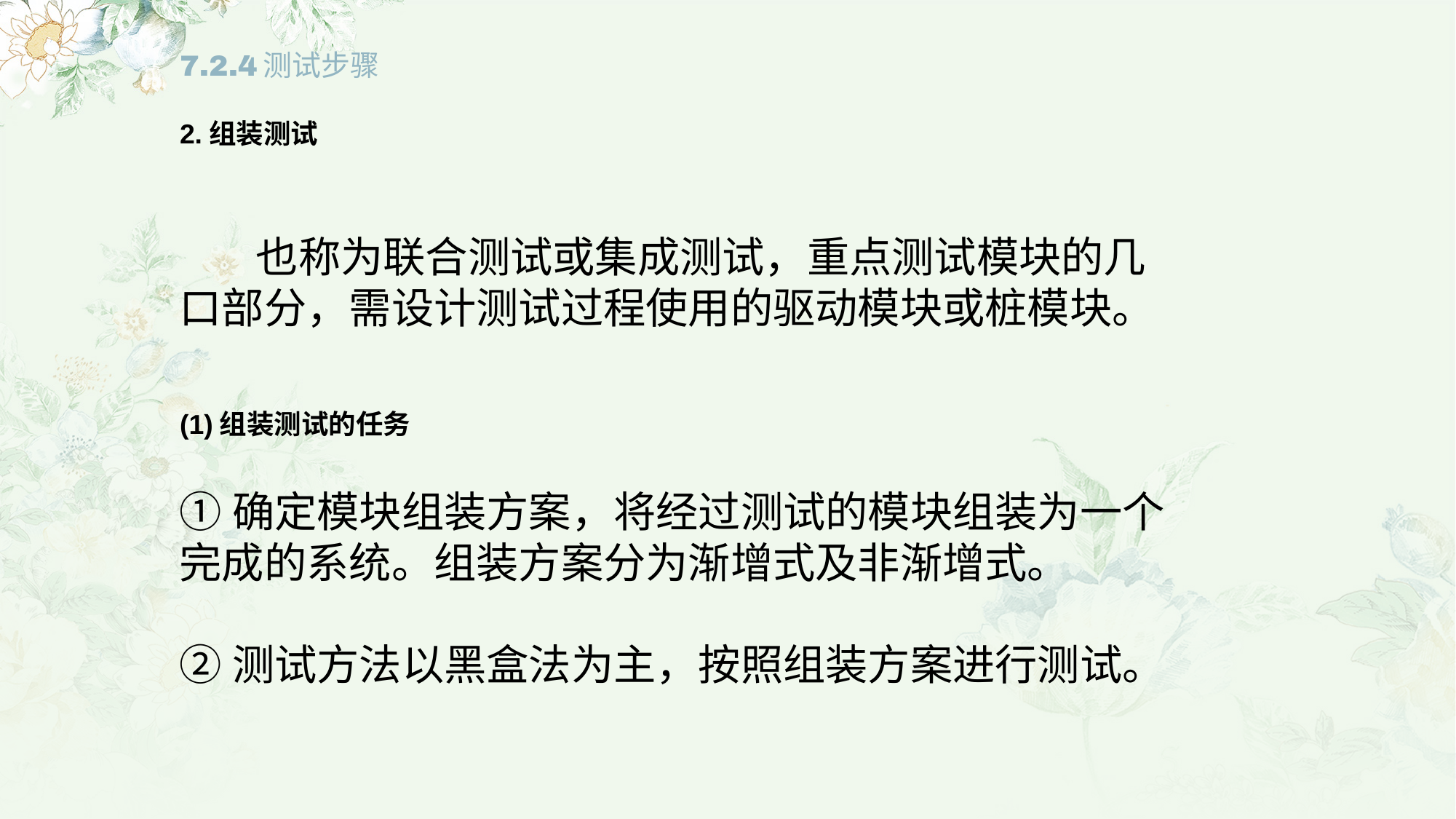

# 7.2.4测试步骤
2.组装测试
       也称为联合测试或集成测试，重点测试模块的几口部分，需设计测试过程使用的驱动模块或桩模块。

①确定模块组装方案，将经过测试的模块组装为一个完成的系统。组装方案分为渐增式及非渐增式。

②测试方法以黑盒法为主，按照组装方案进行测试。
(1)组装测试的任务